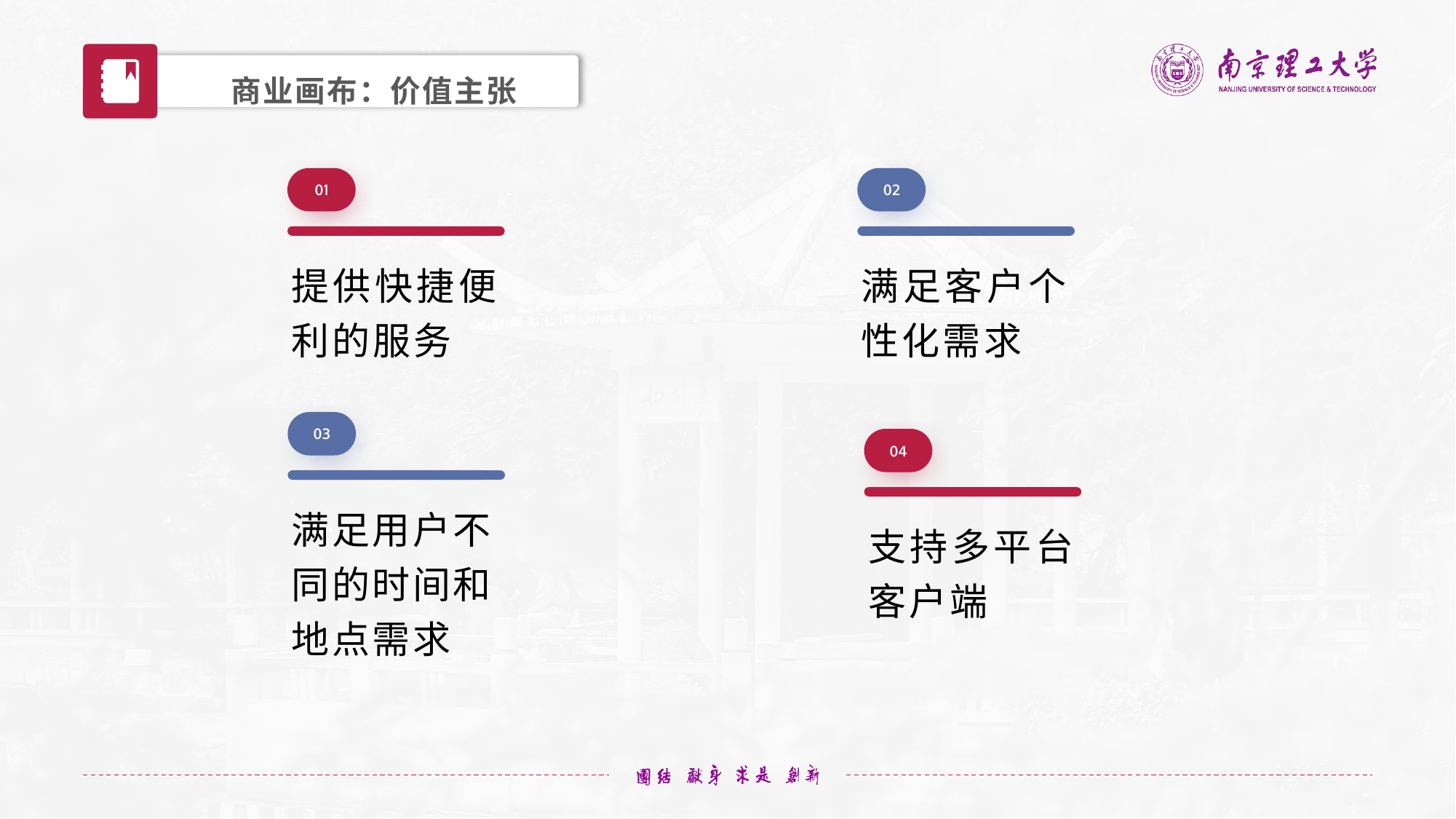

商业画布：价值主张
01
02

提供快捷便利的服务
满足客户个性化需求

03
04

满足用户不同的时间和地点需求
支持多平台客户端